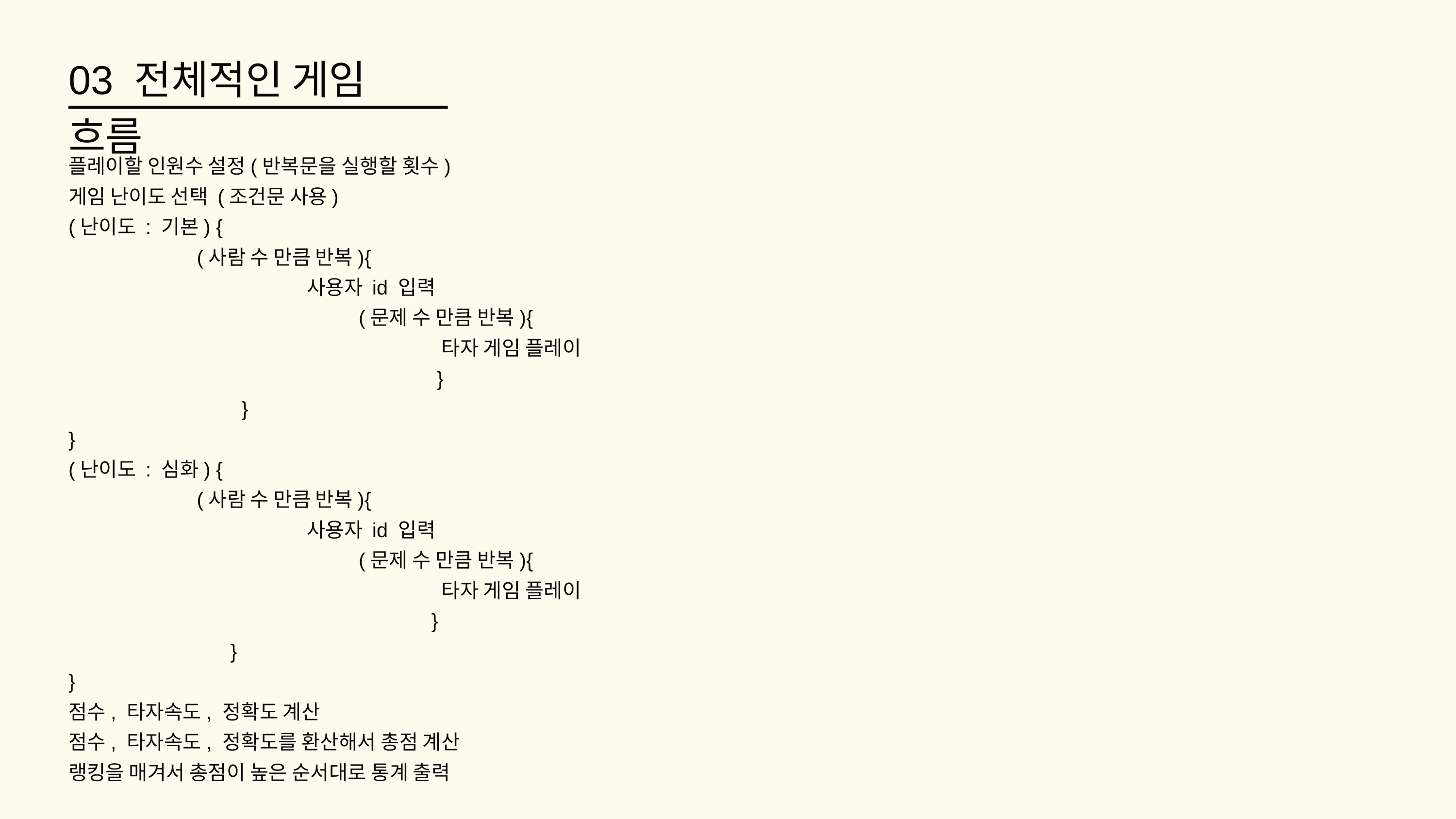

03 전체적인 게임 흐름

플레이할 인원수 설정(반복문을 실행할 횟수)
게임 난이도 선택 (조건문 사용)
(난이도 : 기본) {
                       (사람 수 만큼 반복){
                                                    사용자 id 입력
                                                    (문제 수 만큼 반복){
                                                                                  타자 게임 플레이
                                                                  }
                               }
}
(난이도 : 심화) {
                       (사람 수 만큼 반복){
                                                    사용자 id 입력
                                                    (문제 수 만큼 반복){
                                                                                  타자 게임 플레이
                                                                 }
                             }
}
점수, 타자속도, 정확도 계산
점수, 타자속도, 정확도를 환산해서 총점 계산
랭킹을 매겨서 총점이 높은 순서대로 통계 출력